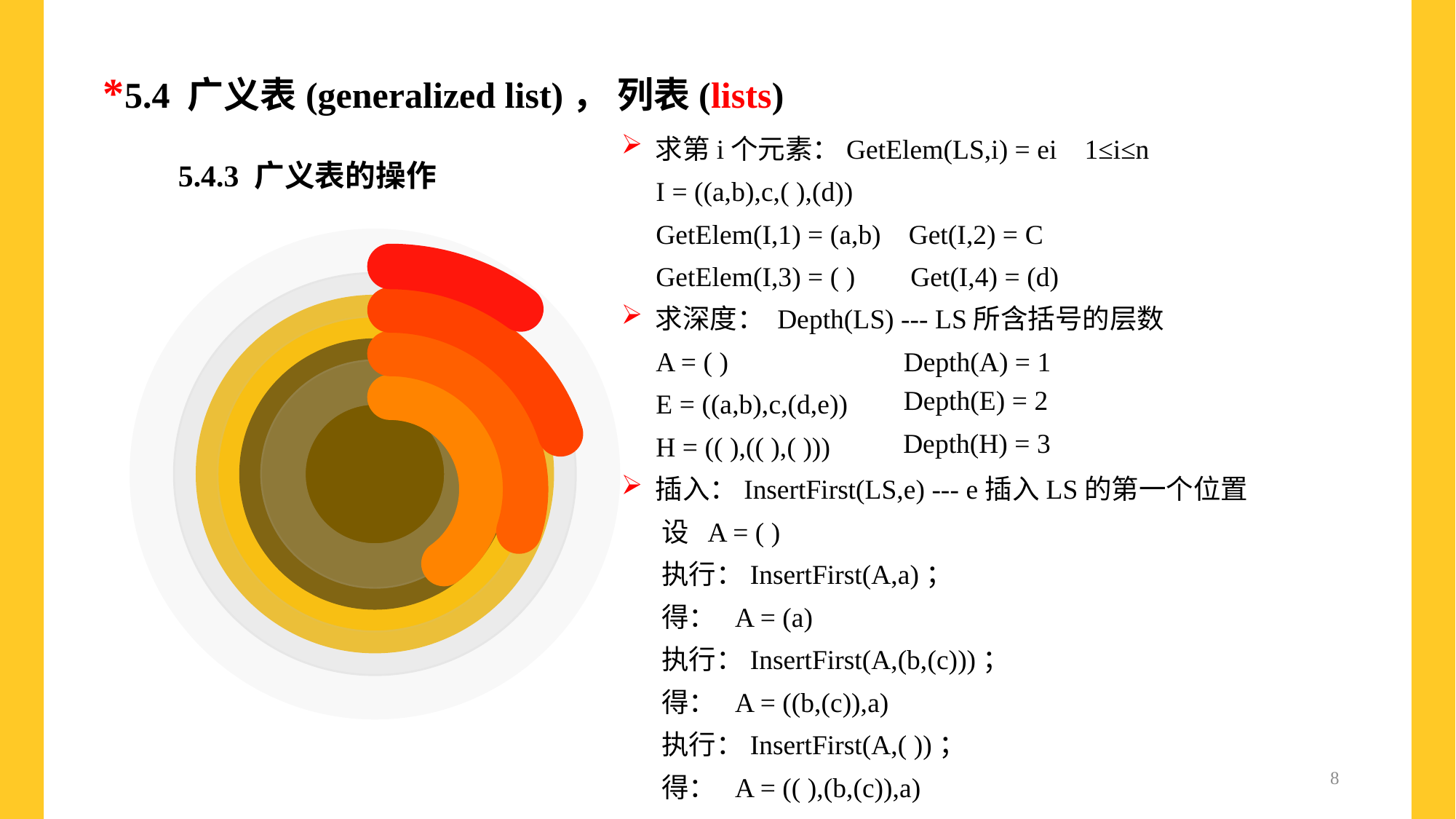

*5.4 广义表(generalized list)， 列表(lists)
求第i个元素：GetElem(LS,i) = ei    1≤i≤n
     I = ((a,b),c,( ),(d))
     GetElem(I,1) = (a,b)    Get(I,2) = C
     GetElem(I,3) = ( )        Get(I,4) = (d)
求深度： Depth(LS) --- LS所含括号的层数
     A = ( )
     E = ((a,b),c,(d,e))
     H = (( ),(( ),( )))
插入：InsertFirst(LS,e) --- e插入LS的第一个位置
5.4.3 广义表的操作

10%

Supporting text here.

Depth(A) = 1

Depth(E) = 2

2%

Depth(H) = 3
   设  A = ( )
   执行：InsertFirst(A,a)；
   得：  A = (a)
   执行：InsertFirst(A,(b,(c)))；
   得：  A = ((b,(c)),a)
   执行：InsertFirst(A,( ))；
   得：  A = (( ),(b,(c)),a)
30%
8